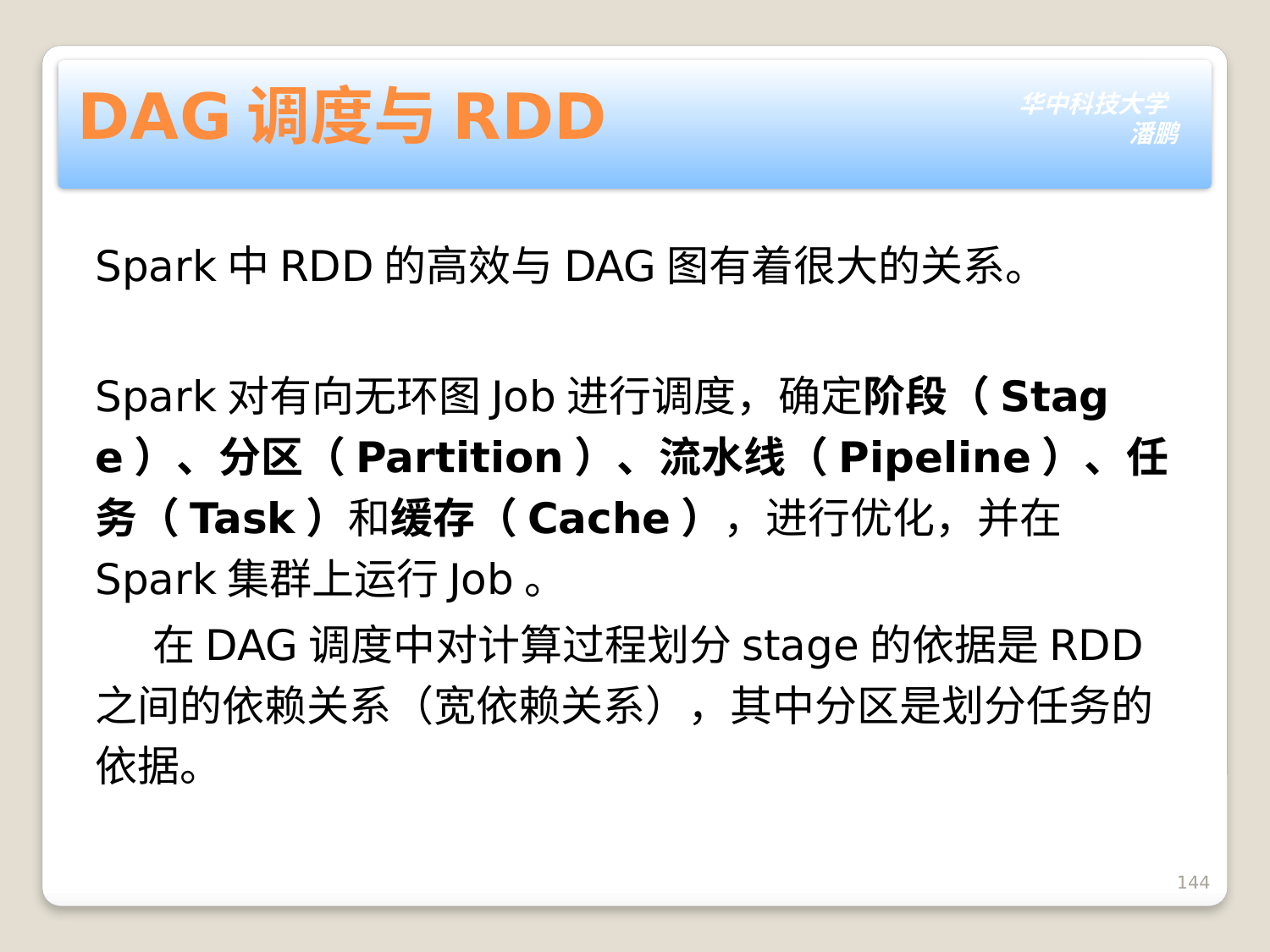

# DAG调度与RDD
Spark中RDD的高效与DAG图有着很大的关系。

Spark对有向无环图Job进行调度，确定阶段（Stage）、分区（Partition）、流水线（Pipeline）、任务（Task）和缓存（Cache），进行优化，并在Spark集群上运行Job。
     在DAG调度中对计算过程划分stage的依据是RDD之间的依赖关系（宽依赖关系），其中分区是划分任务的依据。
144